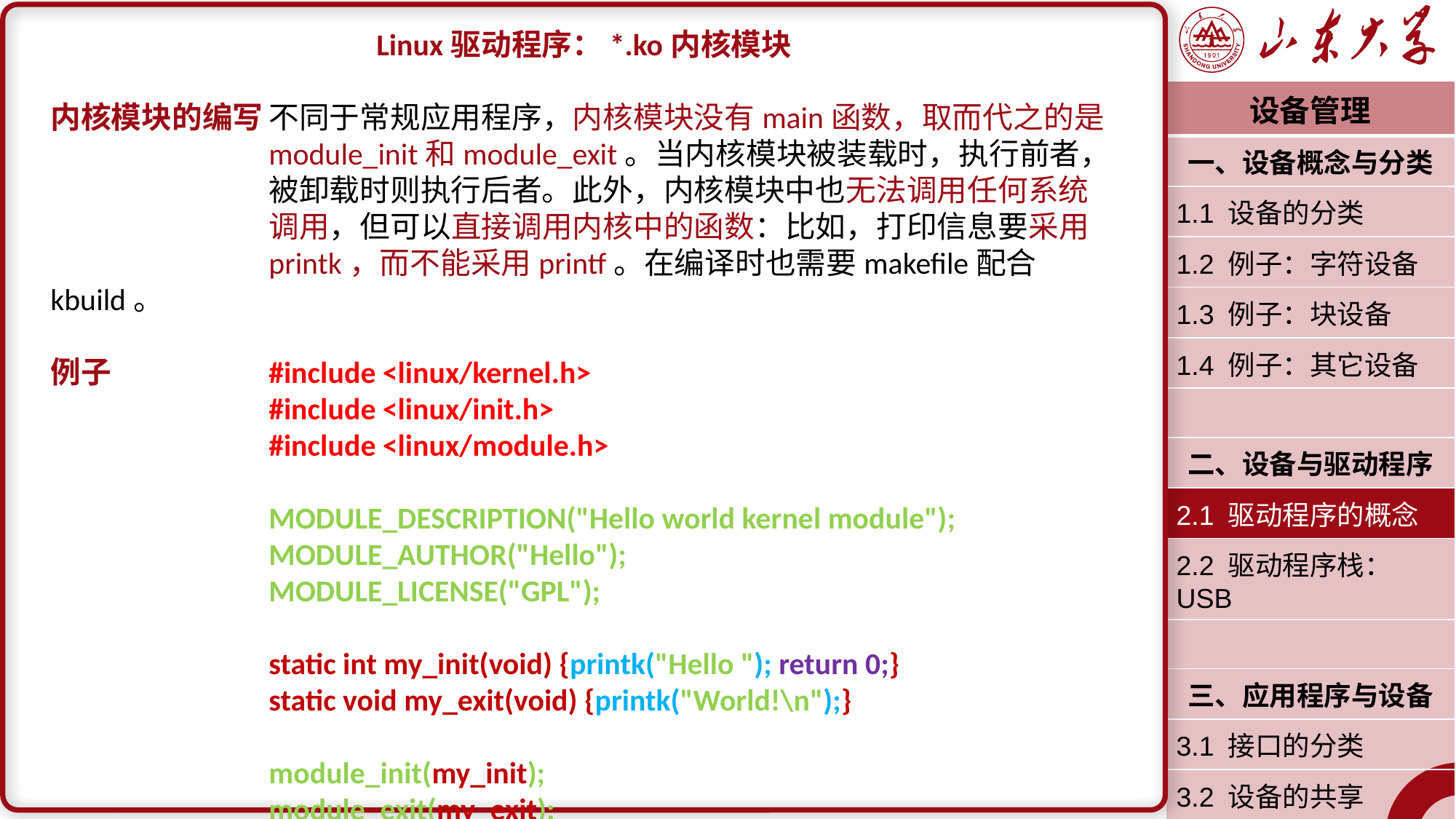

Linux驱动程序：*.ko内核模块

内核模块的编写	不同于常规应用程序，内核模块没有main函数，取而代之的是		module_init和module_exit。当内核模块被装载时，执行前者，		被卸载时则执行后者。此外，内核模块中也无法调用任何系统		调用，但可以直接调用内核中的函数：比如，打印信息要采用		printk，而不能采用printf。在编译时也需要makefile配合kbuild。

例子		#include <linux/kernel.h>
		#include <linux/init.h>
		#include <linux/module.h>

		MODULE_DESCRIPTION("Hello world kernel module");
		MODULE_AUTHOR("Hello");
		MODULE_LICENSE("GPL");

		static int my_init(void) {printk("Hello "); return 0;}
		static void my_exit(void) {printk("World!\n");}

		module_init(my_init);
		module_exit(my_exit);
| 设备管理 |
| --- |
| 一、设备概念与分类 |
| 1.1 设备的分类 |
| 1.2 例子：字符设备 |
| 1.3 例子：块设备 |
| 1.4 例子：其它设备 |
|  |
| 二、设备与驱动程序 |
| 2.1 驱动程序的概念 |
| 2.2 驱动程序栈：USB |
|  |
| 三、应用程序与设备 |
| 3.1 接口的分类 |
| 3.2 设备的共享 |
| 潘润宇 2023.04 |